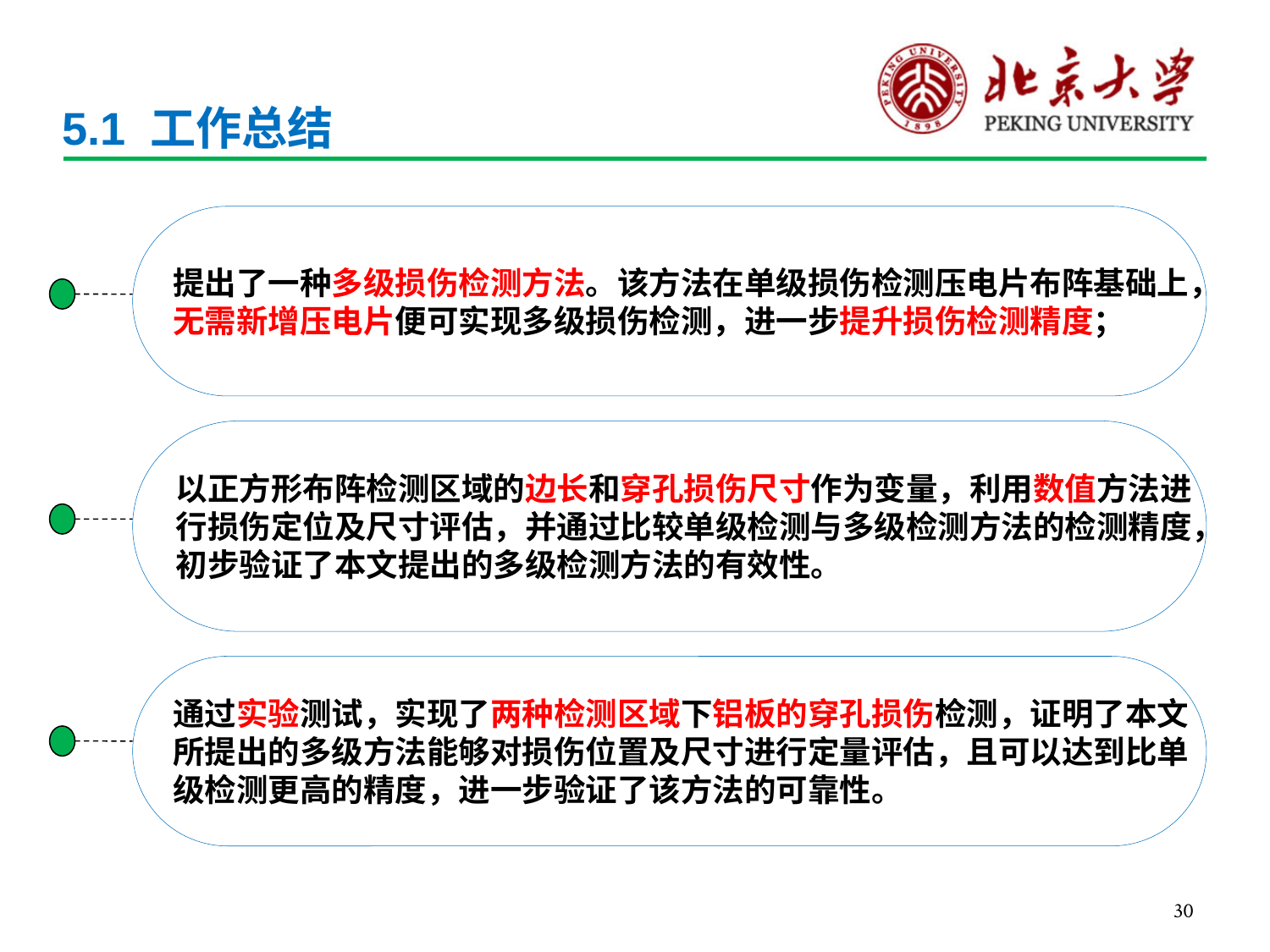

# 5.1 工作总结

提出了一种多级损伤检测方法。该方法在单级损伤检测压电片布阵基础上，
无需新增压电片便可实现多级损伤检测，进一步提升损伤检测精度；

以正方形布阵检测区域的边长和穿孔损伤尺寸作为变量，利用数值方法进
行损伤定位及尺寸评估，并通过比较单级检测与多级检测方法的检测精度，
初步验证了本文提出的多级检测方法的有效性。

通过实验测试，实现了两种检测区域下铝板的穿孔损伤检测，证明了本文
所提出的多级方法能够对损伤位置及尺寸进行定量评估，且可以达到比单
级检测更高的精度，进一步验证了该方法的可靠性。

30